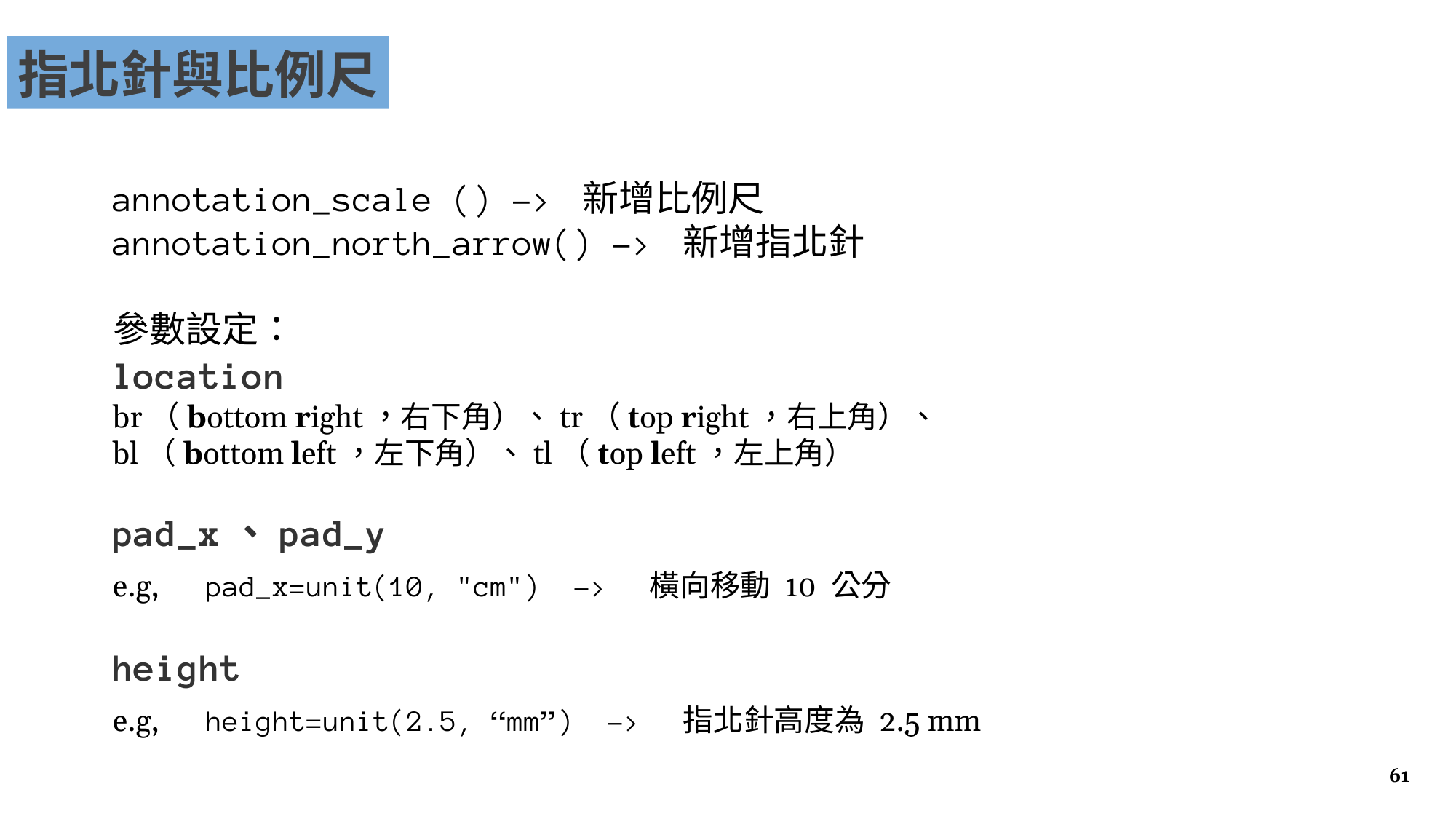

指北針與比例尺
annotation_scale () -> 新增比例尺
annotation_north_arrow() -> 新增指北針

參數設定：
location
br（bottom right，右下角）、tr（top right，右上角）、
bl（bottom left，左下角）、tl（top left，左上角）

pad_x、pad_y
e.g,  pad_x=unit(10, "cm")  ->  橫向移動 10 公分

height
e.g,  height=unit(2.5, “mm”)  ->  指北針高度為 2.5 mm

61